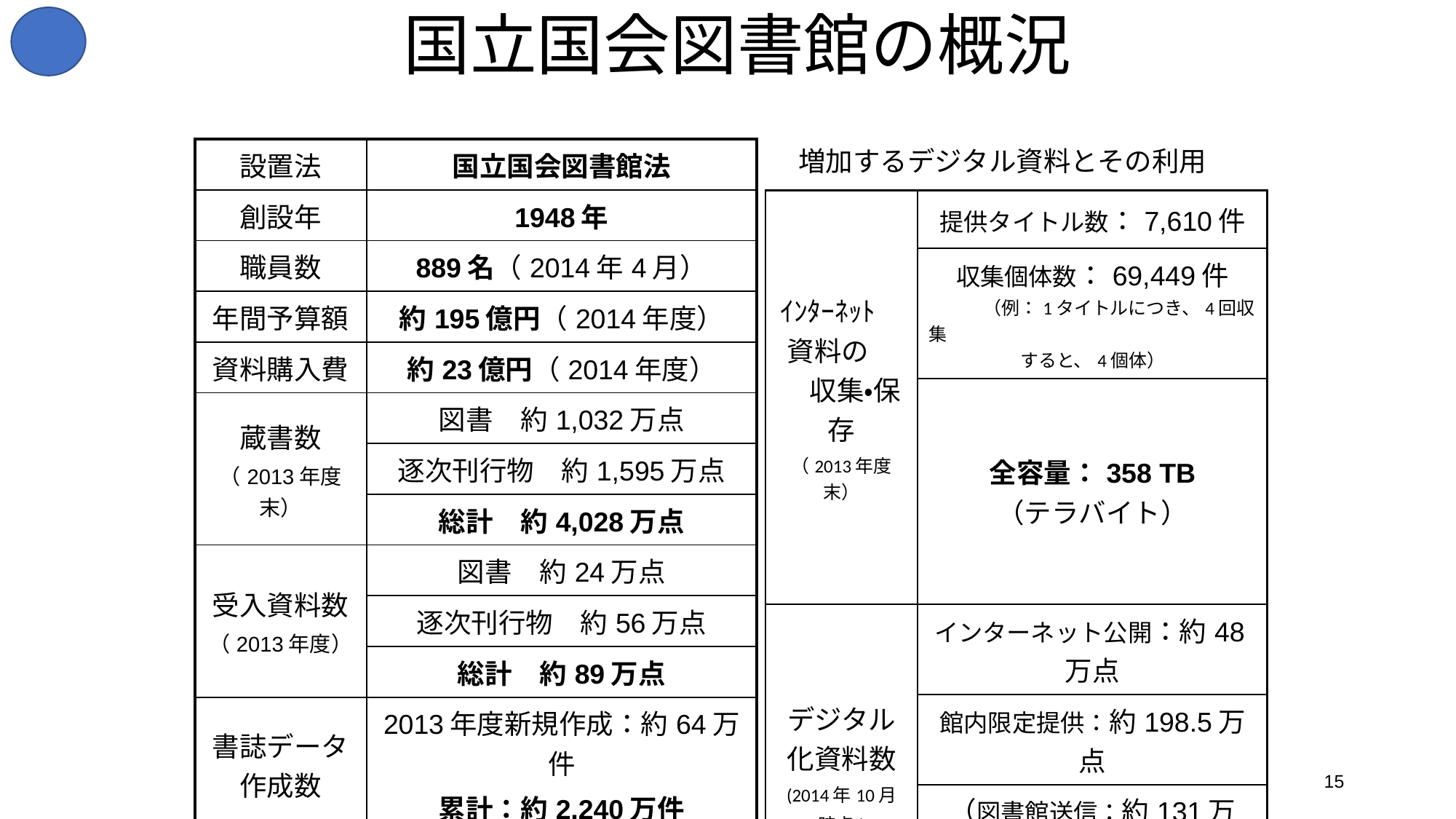

# 国立国会図書館の概況

増加するデジタル資料とその利用
| 設置法 | 国立国会図書館法 |
| --- | --- |
| 創設年 | 1948年 |
| 職員数 | 889名（2014年4月） |
| 年間予算額 | 約195億円（2014年度） |
| 資料購入費 | 約23億円（2014年度） |
| 蔵書数 （2013年度末） | 図書　約1,032万点 |
|  | 逐次刊行物　約1,595万点 |
|  | 総計　約4,028万点 |
| 受入資料数 （2013年度） | 図書　約24万点 |
|  | 逐次刊行物　約56万点 |
|  | 総計　約89万点 |
| 書誌データ作成数 | 2013年度新規作成：約64万件 累計：約2,240万件 |
| 利用者数 （2013年度） | 東京本館約51万人（1,819人/日） ＋　遠隔利用・・・ |
| ｲﾝﾀｰﾈｯﾄ　資料の　　収集・保存 （2013年度末） | 提供タイトル数：7,610件 |
| --- | --- |
|  | 収集個体数：69,449件 　　　（例：1タイトルにつき、4回収集 すると、4個体） |
|  | 全容量：358 TB （テラバイト） |
| デジタル化資料数 (2014年10月 時点) | インターネット公開：約48万点 |
|  | 館内限定提供：約198.5万点 |
|  | （図書館送信：約131万点） |
|  | 合計：約246.5万点 |
| 国立国会図書館ﾃﾞｼﾞﾀﾙｺﾚｸｼｮﾝヘのｱｸｾｽ（2013年度） | 約3,151万件 （約86,000件/日） （毎秒約1件のアクセス） |
15